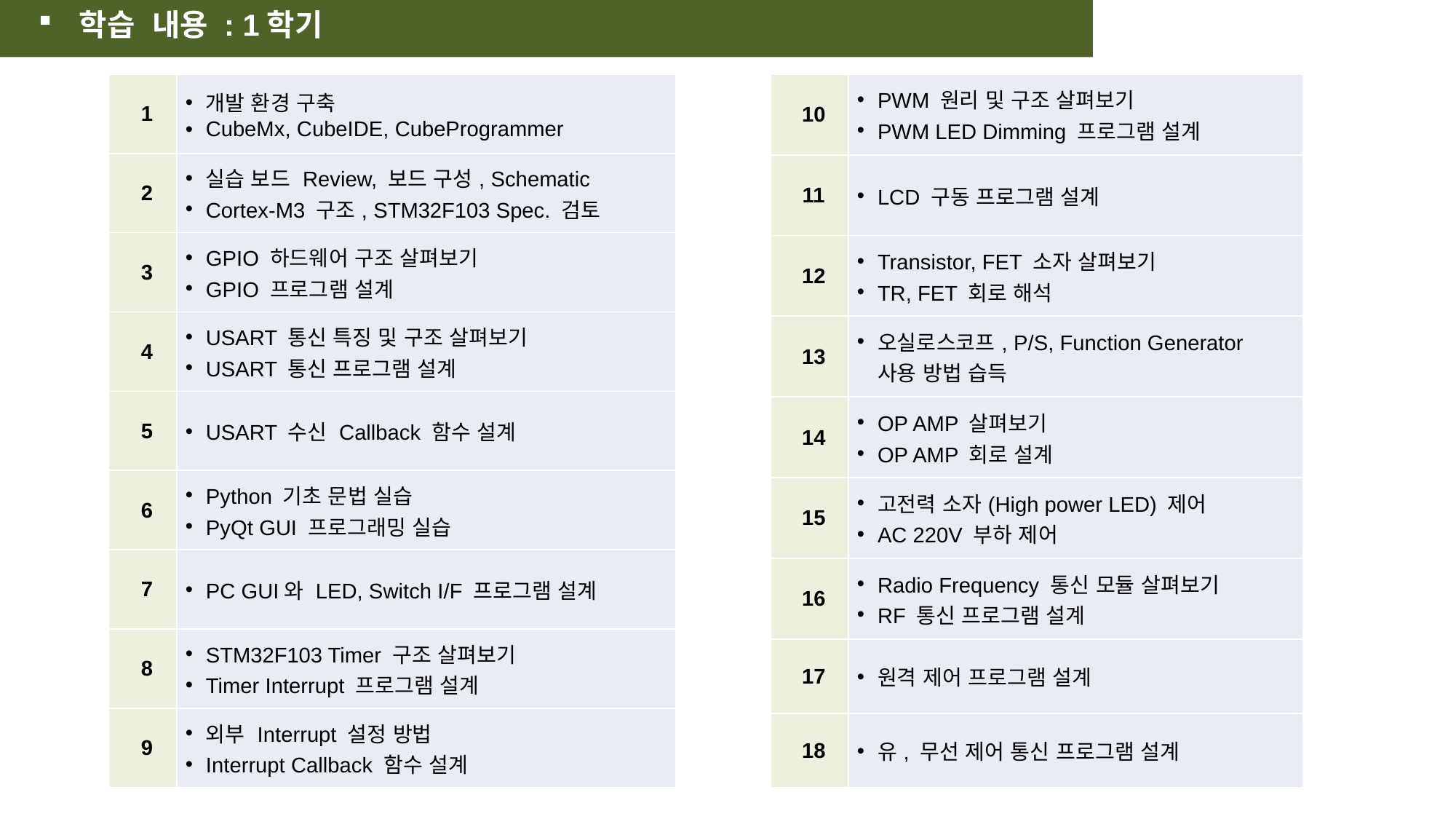

학습  내용 : 1학기
| 1 | 개발 환경 구축 CubeMx, CubeIDE, CubeProgrammer |
| --- | --- |
| 2 | 실습 보드 Review, 보드 구성, Schematic Cortex-M3 구조, STM32F103 Spec. 검토 |
| 3 | GPIO 하드웨어 구조 살펴보기 GPIO 프로그램 설계 |
| 4 | USART 통신 특징 및 구조 살펴보기 USART 통신 프로그램 설계 |
| 5 | USART 수신 Callback 함수 설계 |
| 6 | Python 기초 문법 실습 PyQt GUI 프로그래밍 실습 |
| 7 | PC GUI와 LED, Switch I/F 프로그램 설계 |
| 8 | STM32F103 Timer 구조 살펴보기 Timer Interrupt 프로그램 설계 |
| 9 | 외부 Interrupt 설정 방법 Interrupt Callback 함수 설계 |
| 10 | PWM 원리 및 구조 살펴보기 PWM LED Dimming 프로그램 설계 |
| --- | --- |
| 11 | LCD 구동 프로그램 설계 |
| 12 | Transistor, FET 소자 살펴보기 TR, FET 회로 해석 |
| 13 | 오실로스코프, P/S, Function Generator 사용 방법 습득 |
| 14 | OP AMP 살펴보기 OP AMP 회로 설계 |
| 15 | 고전력 소자(High power LED) 제어 AC 220V 부하 제어 |
| 16 | Radio Frequency 통신 모듈 살펴보기 RF 통신 프로그램 설계 |
| 17 | 원격 제어 프로그램 설계 |
| 18 | 유, 무선 제어 통신 프로그램 설계 |